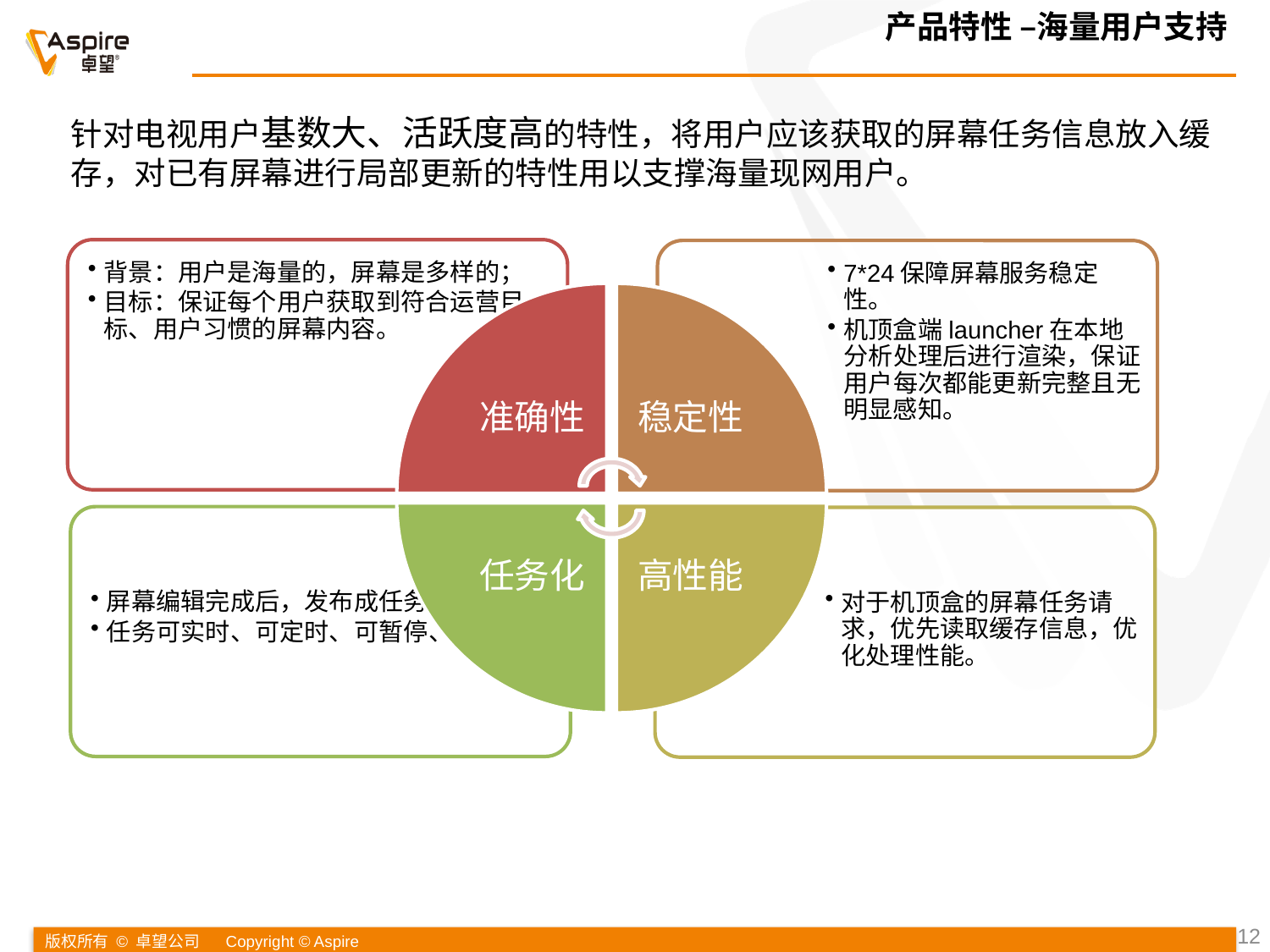

产品特性 –海量用户支持
针对电视用户基数大、活跃度高的特性，将用户应该获取的屏幕任务信息放入缓存，对已有屏幕进行局部更新的特性用以支撑海量现网用户。
对于机顶盒的屏幕任务请求，优先读取缓存信息，优化处理性能。
屏幕编辑完成后，发布成任务；
任务可实时、可定时、可暂停、可恢复。
7*24保障屏幕服务稳定性。
机顶盒端launcher在本地分析处理后进行渲染，保证用户每次都能更新完整且无明显感知。
背景：用户是海量的，屏幕是多样的；
目标：保证每个用户获取到符合运营目标、用户习惯的屏幕内容。

准确性
稳定性
高性能
任务化
12